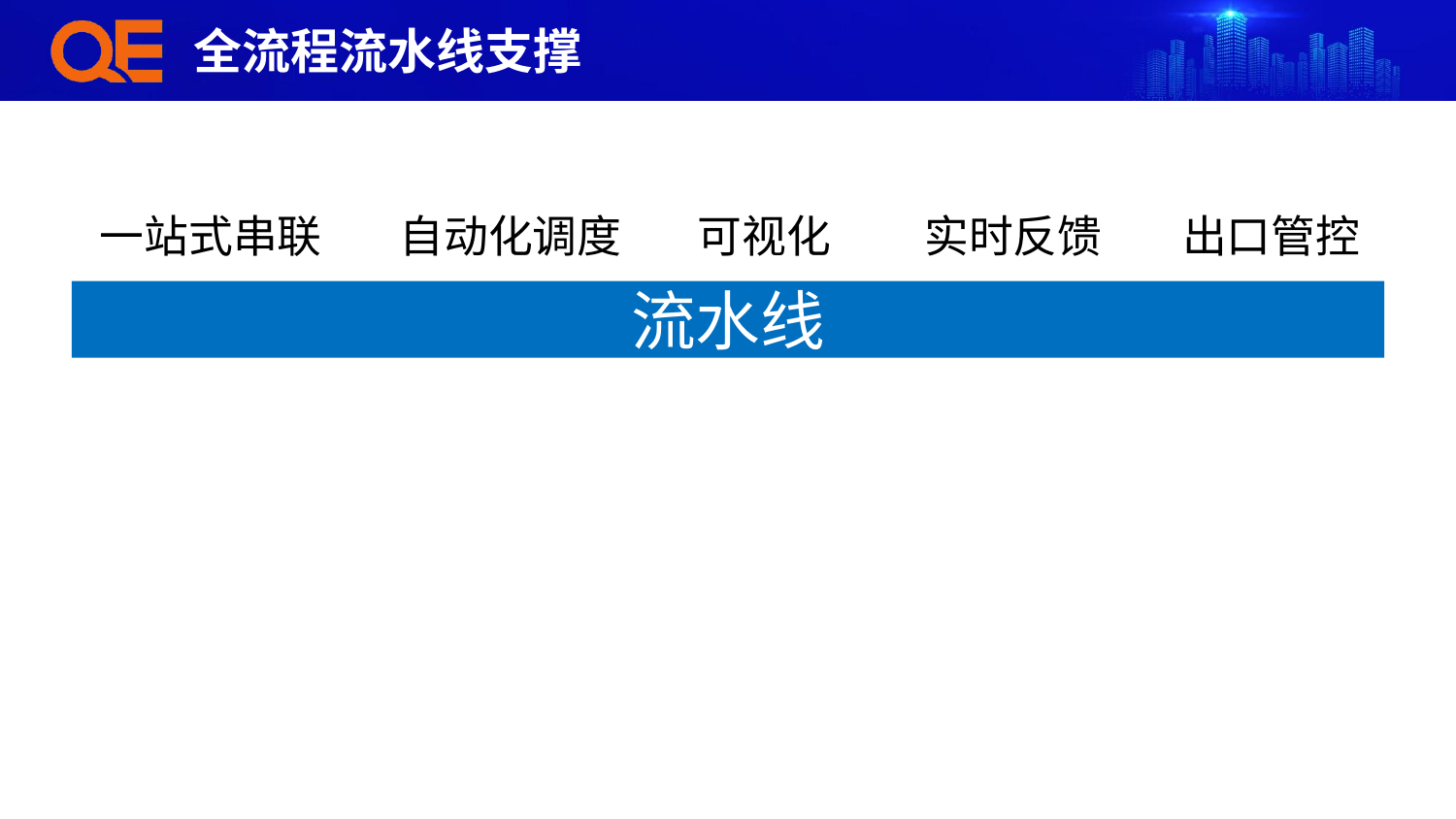

# 全流程流水线支撑
一站式串联	自动化调度	可视化	实时反馈	出口管控
流水线